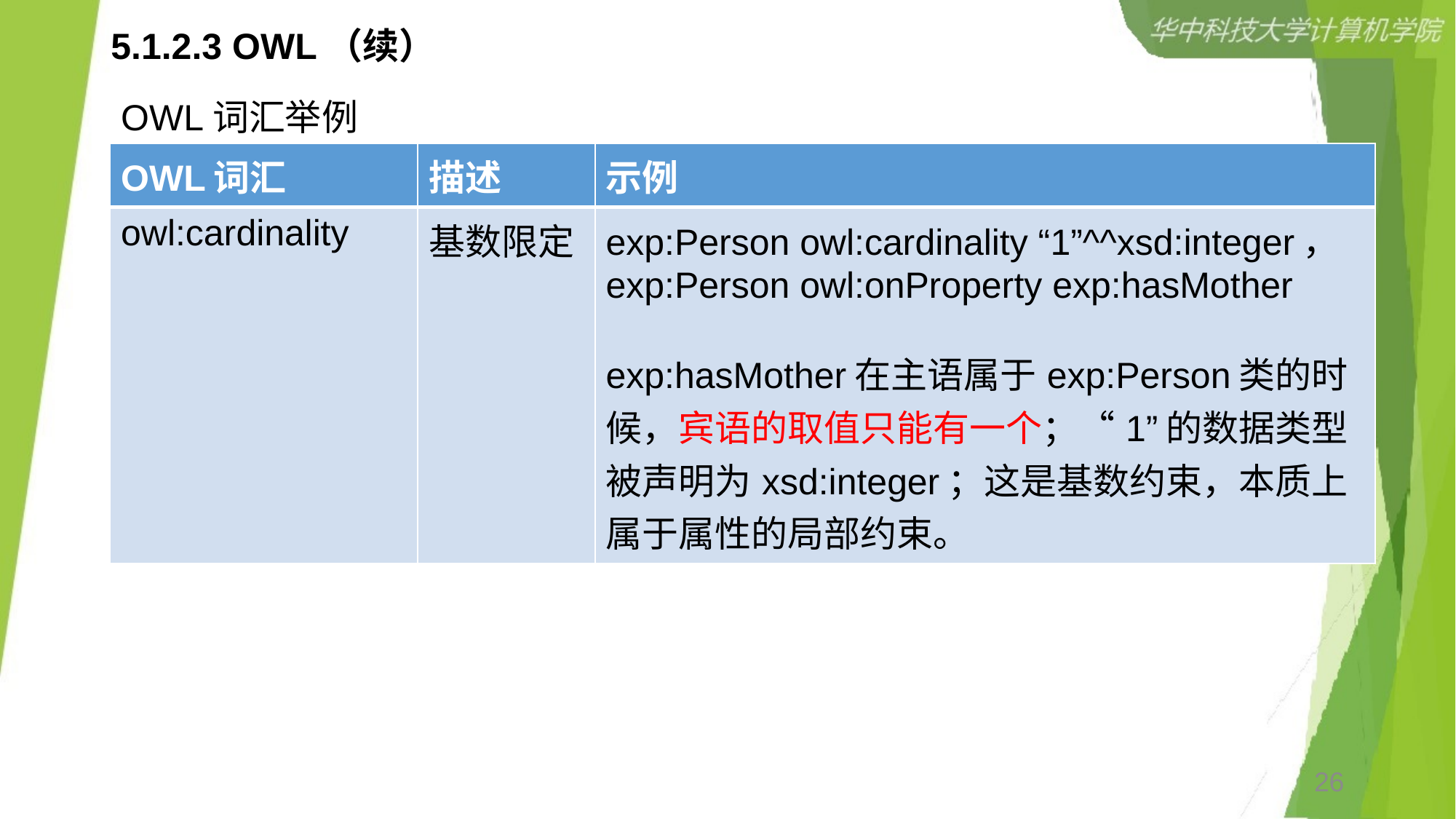

# 5.1.2.3 OWL（续）
OWL词汇举例
| OWL词汇 | 描述 | 示例 |
| --- | --- | --- |
| owl:cardinality | 基数限定 | exp:Person owl:cardinality “1”^^xsd:integer，exp:Person owl:onProperty exp:hasMother exp:hasMother在主语属于exp:Person类的时候，宾语的取值只能有一个；“1”的数据类型被声明为xsd:integer；这是基数约束，本质上属于属性的局部约束。 |
26